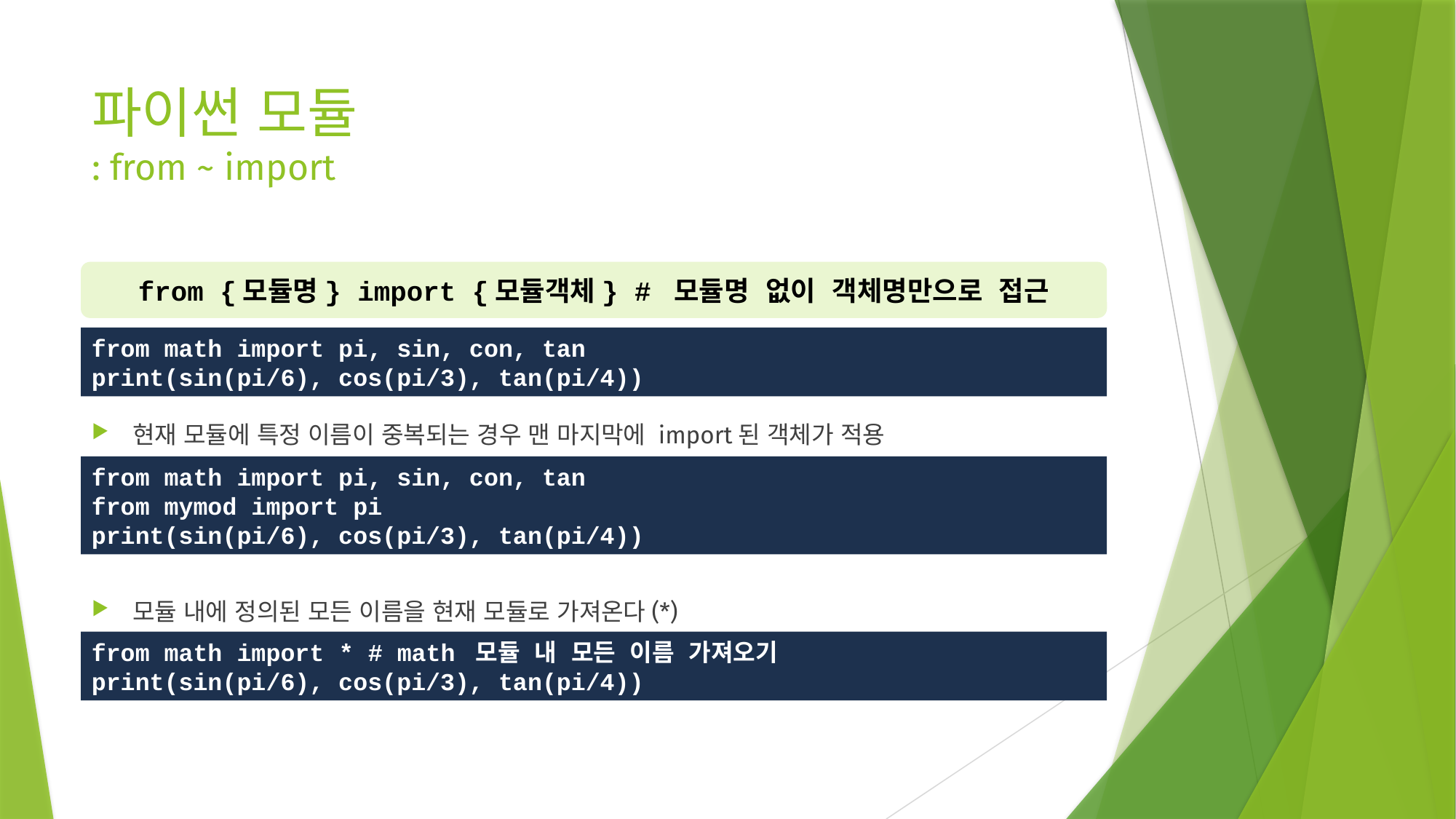

# 파이썬 모듈 : from ~ import
from {모듈명} import {모듈객체} # 모듈명 없이 객체명만으로 접근
from math import pi, sin, con, tan
print(sin(pi/6), cos(pi/3), tan(pi/4))
현재 모듈에 특정 이름이 중복되는 경우 맨 마지막에 import된 객체가 적용

모듈 내에 정의된 모든 이름을 현재 모듈로 가져온다(*)
from math import pi, sin, con, tan
from mymod import pi
print(sin(pi/6), cos(pi/3), tan(pi/4))
from math import * # math 모듈 내 모든 이름 가져오기
print(sin(pi/6), cos(pi/3), tan(pi/4))